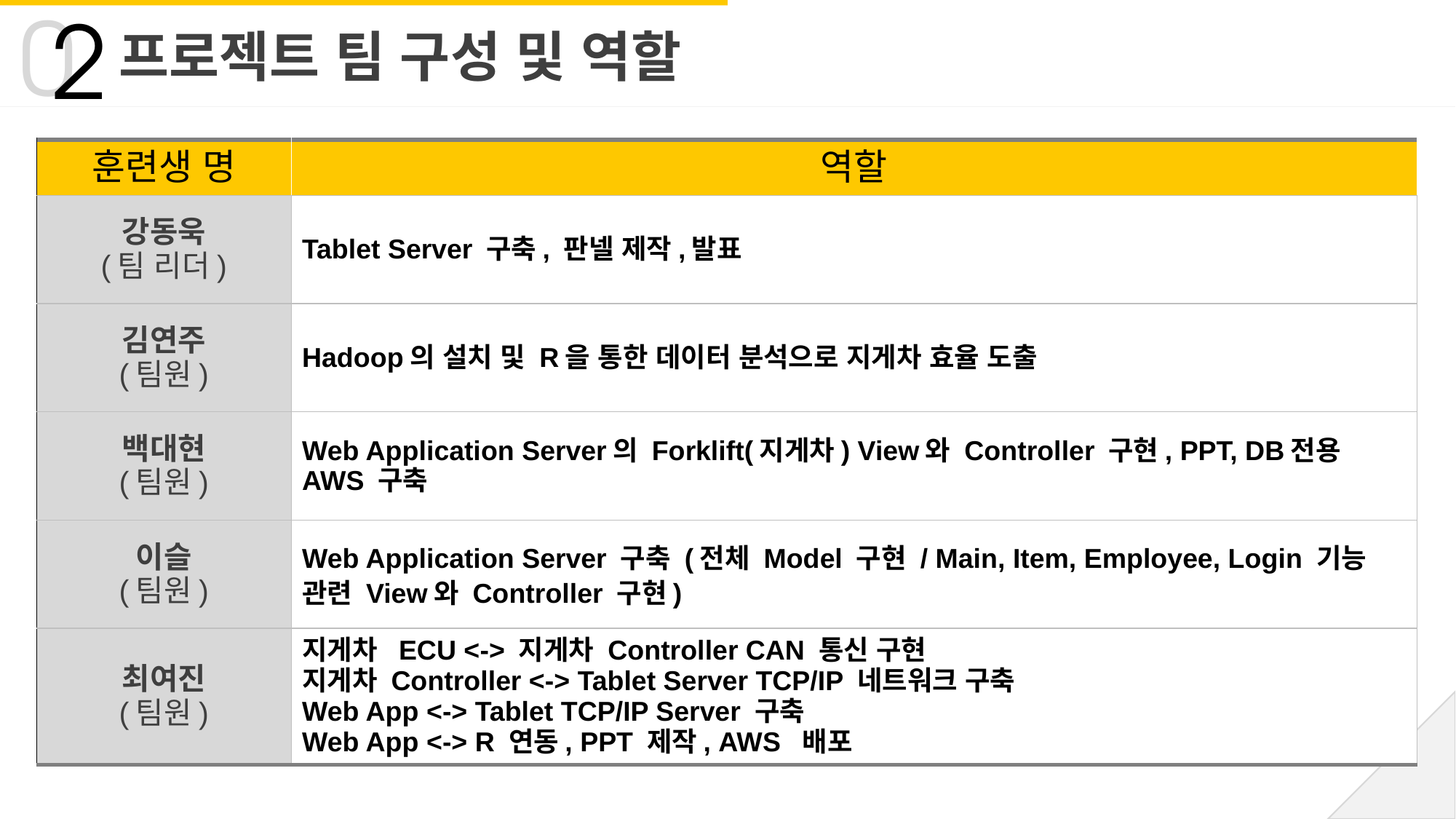

0

2
프로젝트 팀 구성 및 역할
| 훈련생 명 | 역할 |
| --- | --- |
| 강동욱 (팀 리더) | Tablet Server 구축, 판넬 제작,발표 |
| 김연주 (팀원) | Hadoop의 설치 및 R을 통한 데이터 분석으로 지게차 효율 도출 |
| 백대현 (팀원) | Web Application Server의 Forklift(지게차) View와 Controller 구현, PPT, DB전용 AWS 구축 |
| 이슬 (팀원) | Web Application Server 구축 (전체 Model 구현 / Main, Item, Employee, Login 기능 관련 View와 Controller 구현) |
| 최여진 (팀원) | 지게차 ECU <-> 지게차 Controller CAN 통신 구현 지게차 Controller <-> Tablet Server TCP/IP 네트워크 구축 Web App <-> Tablet TCP/IP Server 구축 Web App <-> R 연동, PPT 제작, AWS 배포 |